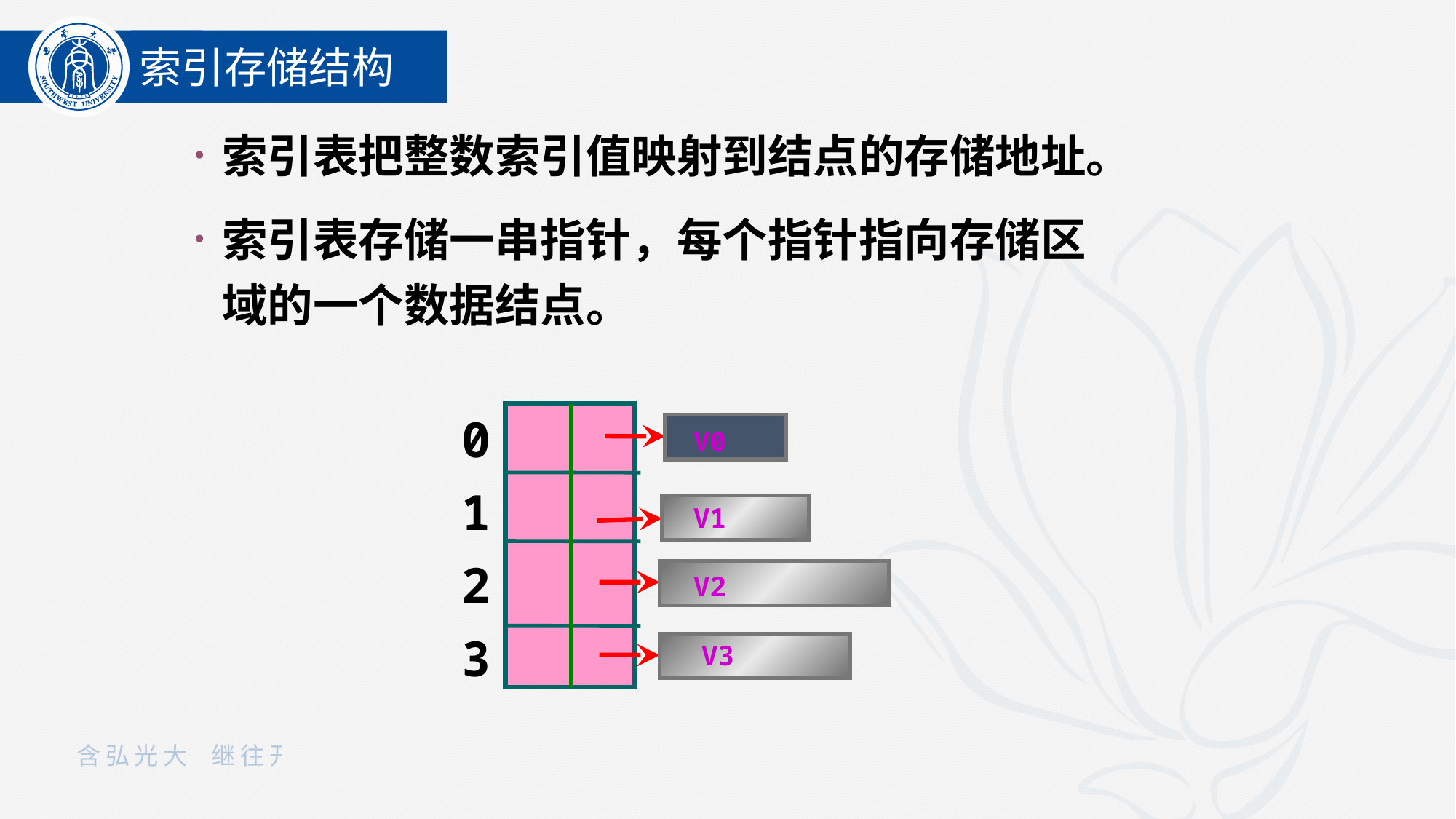

索引存储结构
索引表把整数索引值映射到结点的存储地址。
索引表存储一串指针，每个指针指向存储区域的一个数据结点。
0

V0

V1

V2
V3

1

2

3